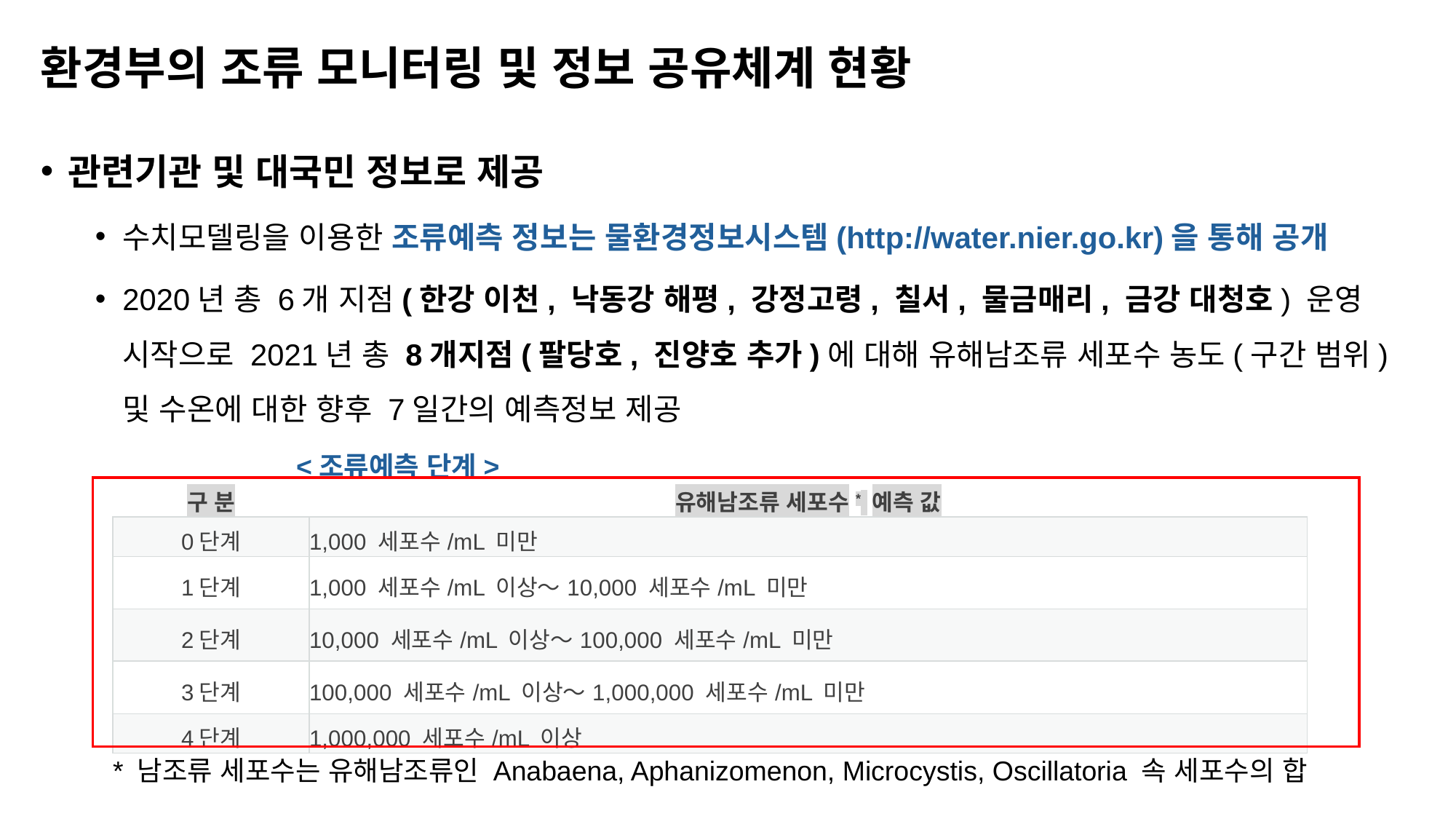

# 환경부의 조류 모니터링 및 정보 공유체계 현황
관련기관 및 대국민 정보로 제공
수치모델링을 이용한 조류예측 정보는 물환경정보시스템(http://water.nier.go.kr)을 통해 공개
2020년 총 6개 지점(한강 이천, 낙동강 해평, 강정고령, 칠서, 물금매리, 금강 대청호) 운영 시작으로 2021년 총 8개지점(팔당호, 진양호 추가)에 대해 유해남조류 세포수 농도(구간 범위) 및 수온에 대한 향후 7일간의 예측정보 제공
<조류예측 단계>

| 구 분 | 유해남조류 세포수\* 예측 값 |
| --- | --- |
| 0단계 | 1,000 세포수/mL 미만 |
| 1단계 | 1,000 세포수/mL 이상～10,000 세포수/mL 미만 |
| 2단계 | 10,000 세포수/mL 이상～100,000 세포수/mL 미만 |
| 3단계 | 100,000 세포수/mL 이상～1,000,000 세포수/mL 미만 |
| 4단계 | 1,000,000 세포수/mL 이상 |
* 남조류 세포수는 유해남조류인 Anabaena, Aphanizomenon, Microcystis, Oscillatoria 속 세포수의 합